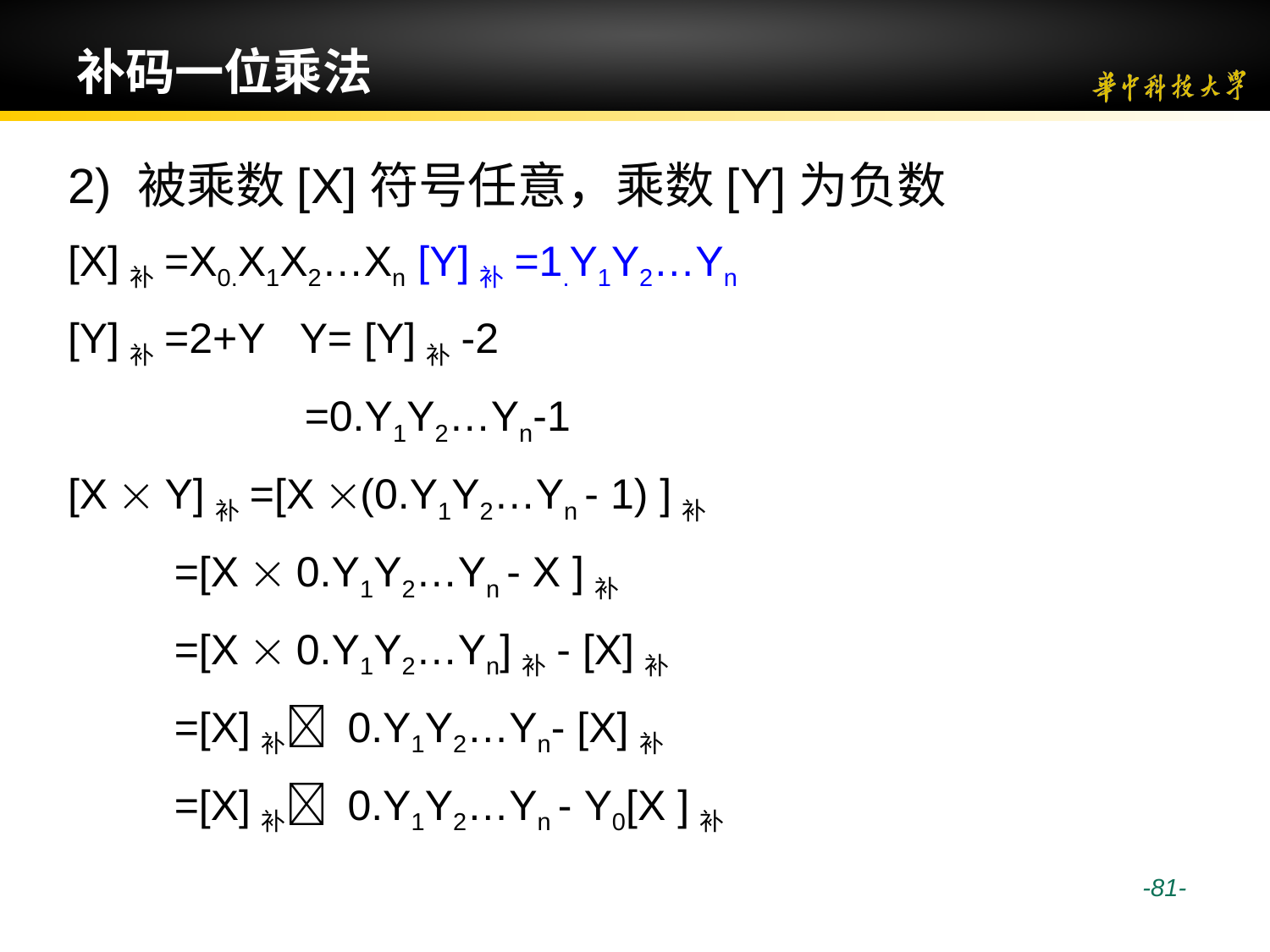

# 补码一位乘法
2) 被乘数[X]符号任意，乘数[Y]为负数
[X]补=X0.X1X2…Xn [Y]补=1.Y1Y2…Yn
[Y]补=2+Y   Y= [Y]补-2
                    =0.Y1Y2…Yn-1
[X × Y]补=[X ×(0.Y1Y2…Yn - 1) ]补
         =[X × 0.Y1Y2…Yn - X ]补
         =[X × 0.Y1Y2…Yn]补- [X]补
         =[X]补× 0.Y1Y2…Yn- [X]补
         =[X]补× 0.Y1Y2…Yn - Y0[X ]补

 -81-